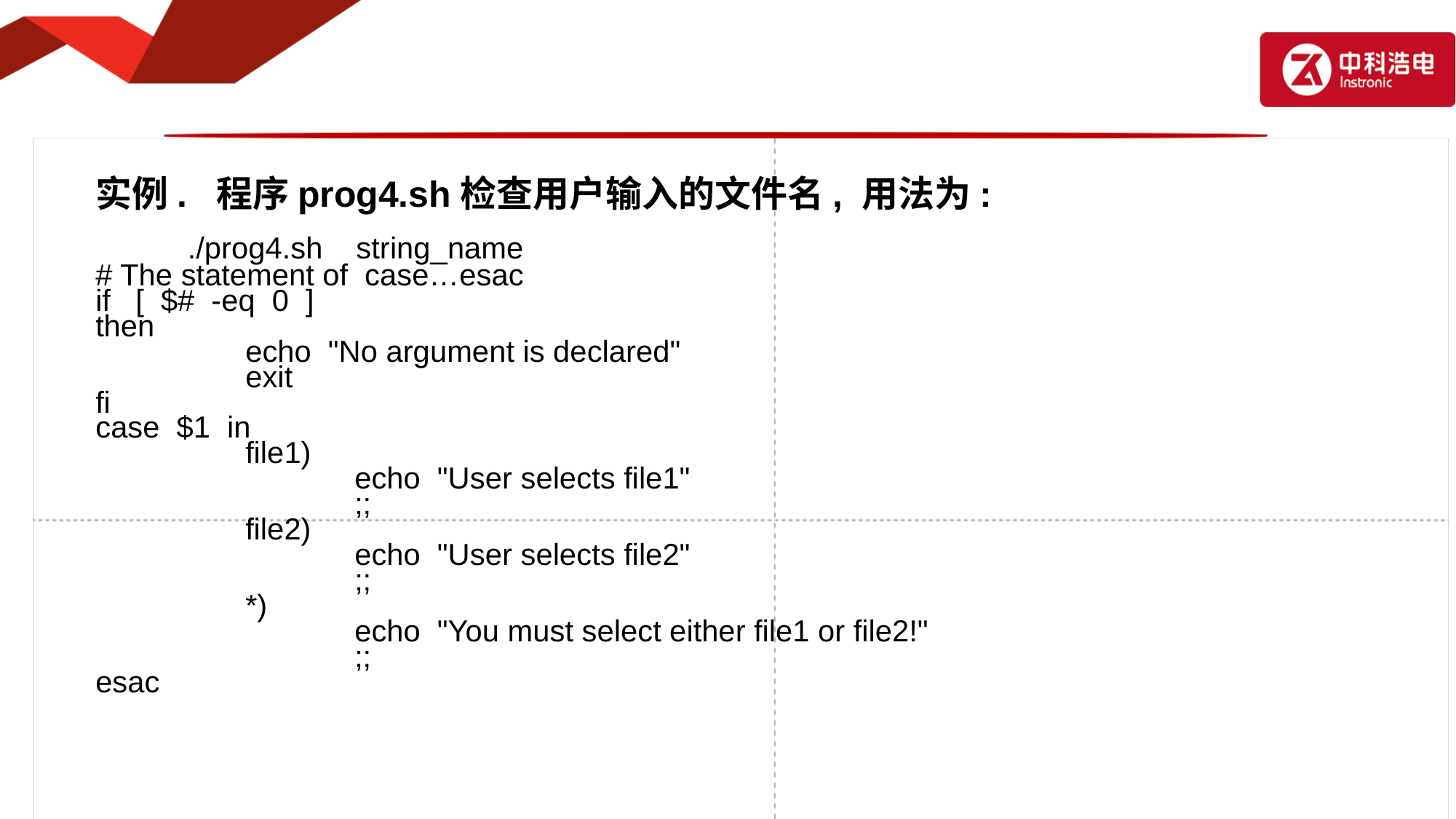

实例.  程序prog4.sh检查用户输入的文件名, 用法为:
           ./prog4.sh    string_name
# The statement of  case…esac
if   [  $#  -eq  0  ]
then
		echo  "No argument is declared"
		exit
fi
case  $1  in
		file1)
			echo  "User selects file1"
			;;
		file2)
			echo  "User selects file2"
			;;
		*)
			echo  "You must select either file1 or file2!"
			;;
esac